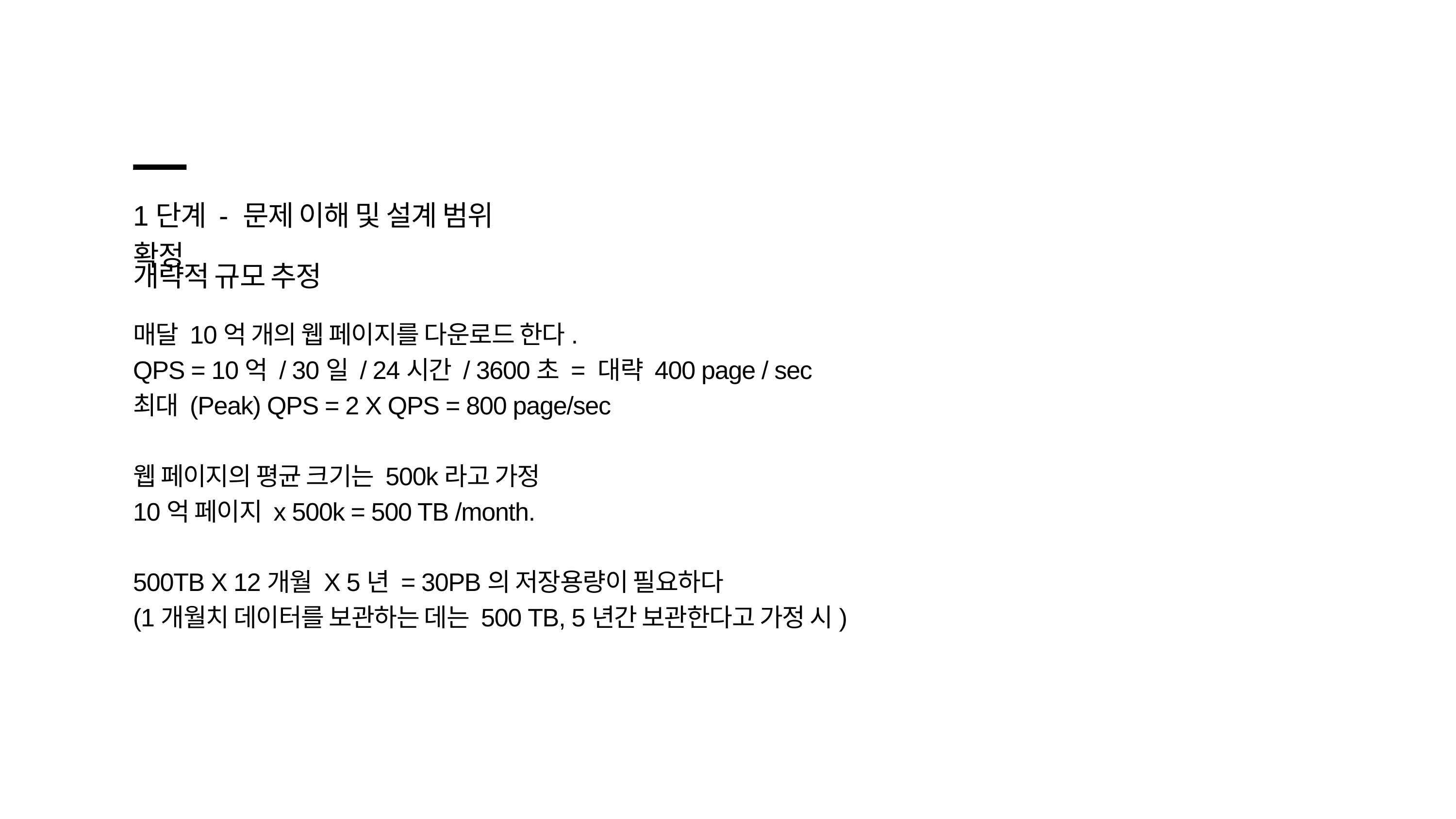

1단계 - 문제 이해 및 설계 범위 확정
개략적 규모 추정
매달 10억 개의 웹 페이지를 다운로드 한다.
QPS = 10억 / 30일 / 24시간 / 3600초 = 대략 400 page / sec
최대 (Peak) QPS = 2 X QPS = 800 page/sec

웹 페이지의 평균 크기는 500k라고 가정
10억 페이지 x 500k = 500 TB /month.

500TB X 12개월 X 5년 = 30PB의 저장용량이 필요하다
(1개월치 데이터를 보관하는 데는 500 TB, 5년간 보관한다고 가정 시)